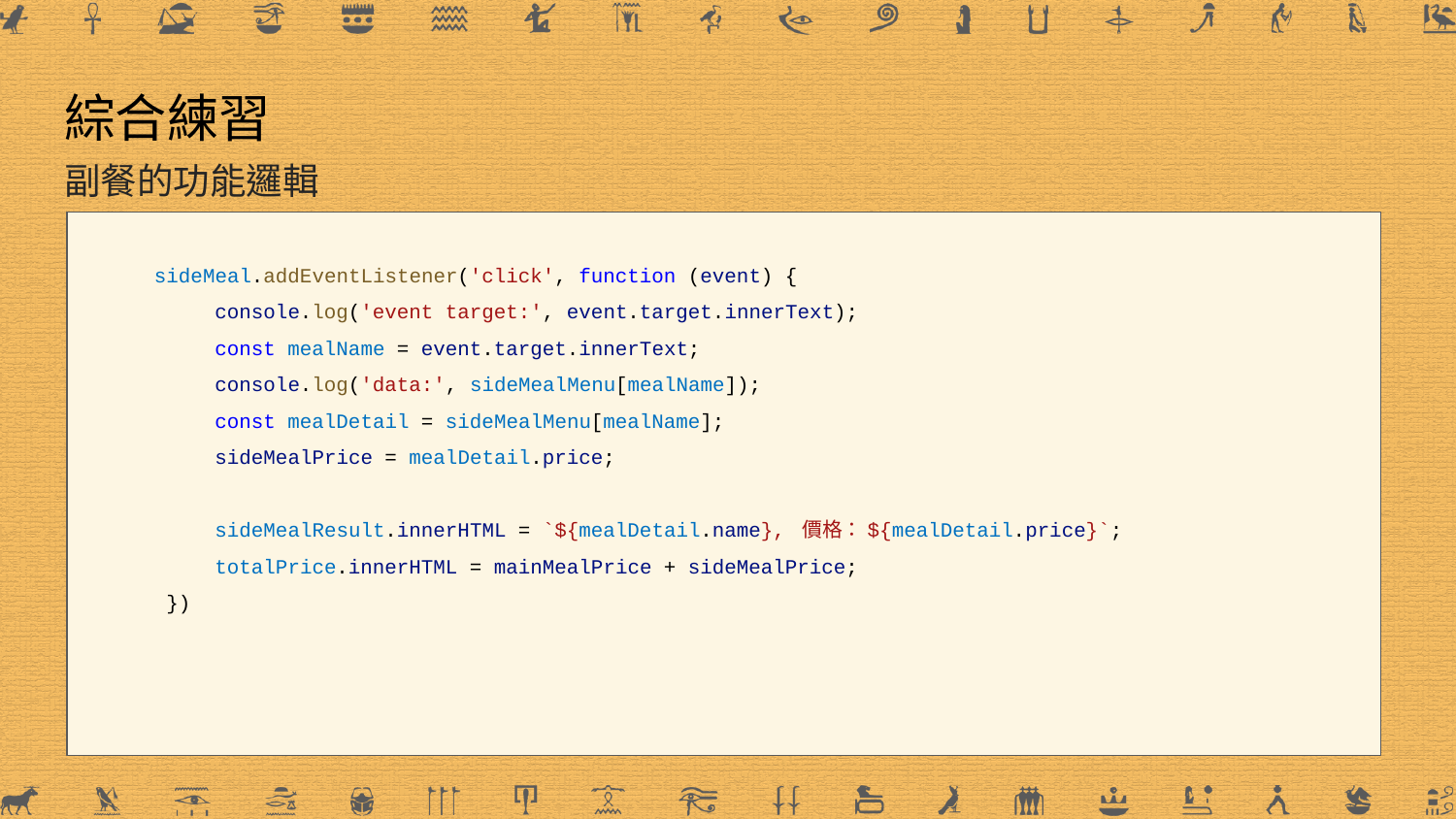

# 綜合練習
副餐的功能邏輯

sideMeal.addEventListener('click', function (event) {
           console.log('event target:', event.target.innerText);
           const mealName = event.target.innerText;
           console.log('data:', sideMealMenu[mealName]);
           const mealDetail = sideMealMenu[mealName];
           sideMealPrice = mealDetail.price;

           sideMealResult.innerHTML = `${mealDetail.name}, 價格：${mealDetail.price}`;
           totalPrice.innerHTML = mainMealPrice + sideMealPrice;
       })